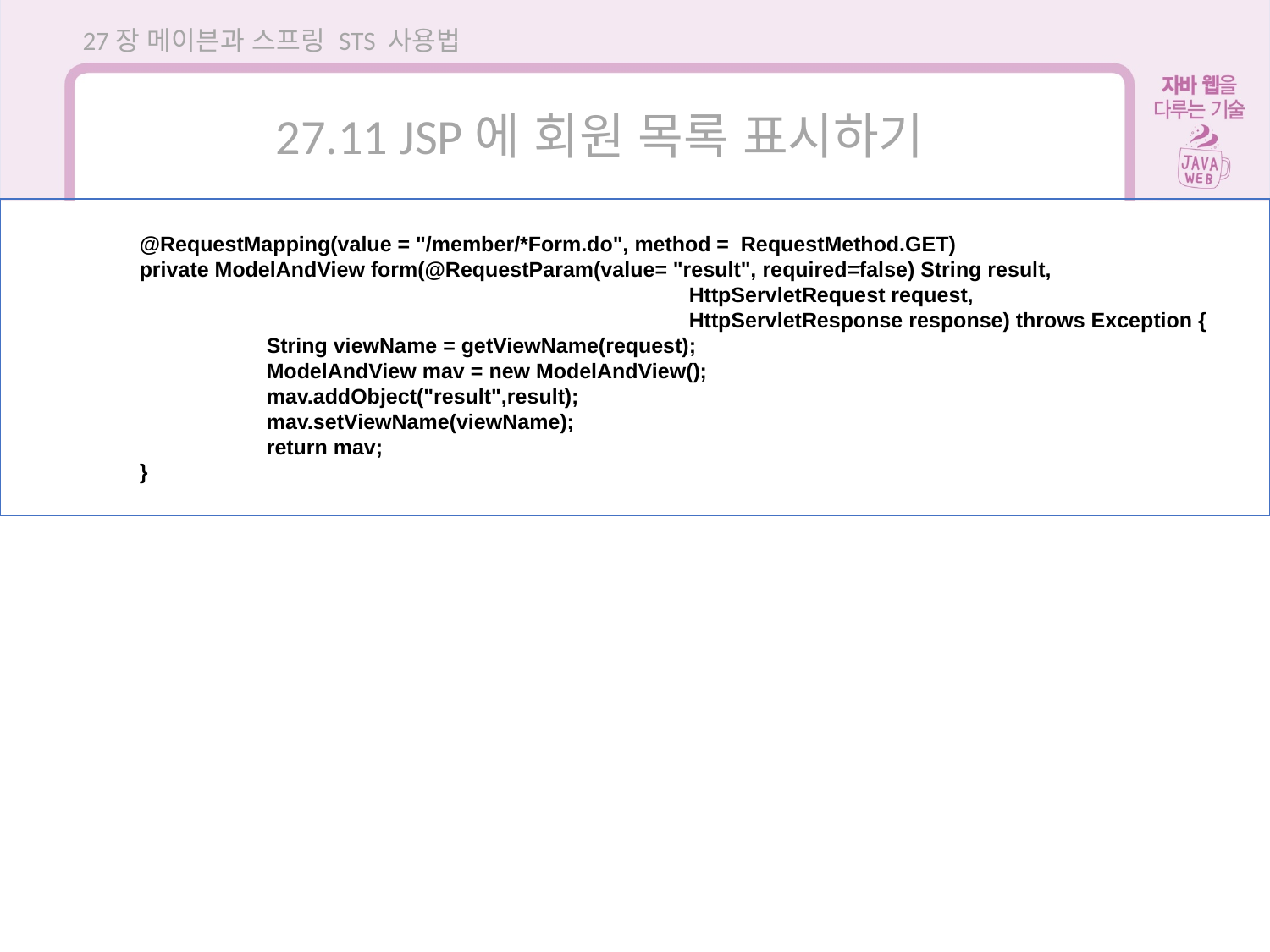

27장 메이븐과 스프링 STS 사용법
27.11 JSP에 회원 목록 표시하기

	@RequestMapping(value = "/member/*Form.do", method =  RequestMethod.GET)
	private ModelAndView form(@RequestParam(value= "result", required=false) String result,
					       HttpServletRequest request,
					       HttpServletResponse response) throws Exception {
		String viewName = getViewName(request);
		ModelAndView mav = new ModelAndView();
		mav.addObject("result",result);
		mav.setViewName(viewName);
		return mav;
	}